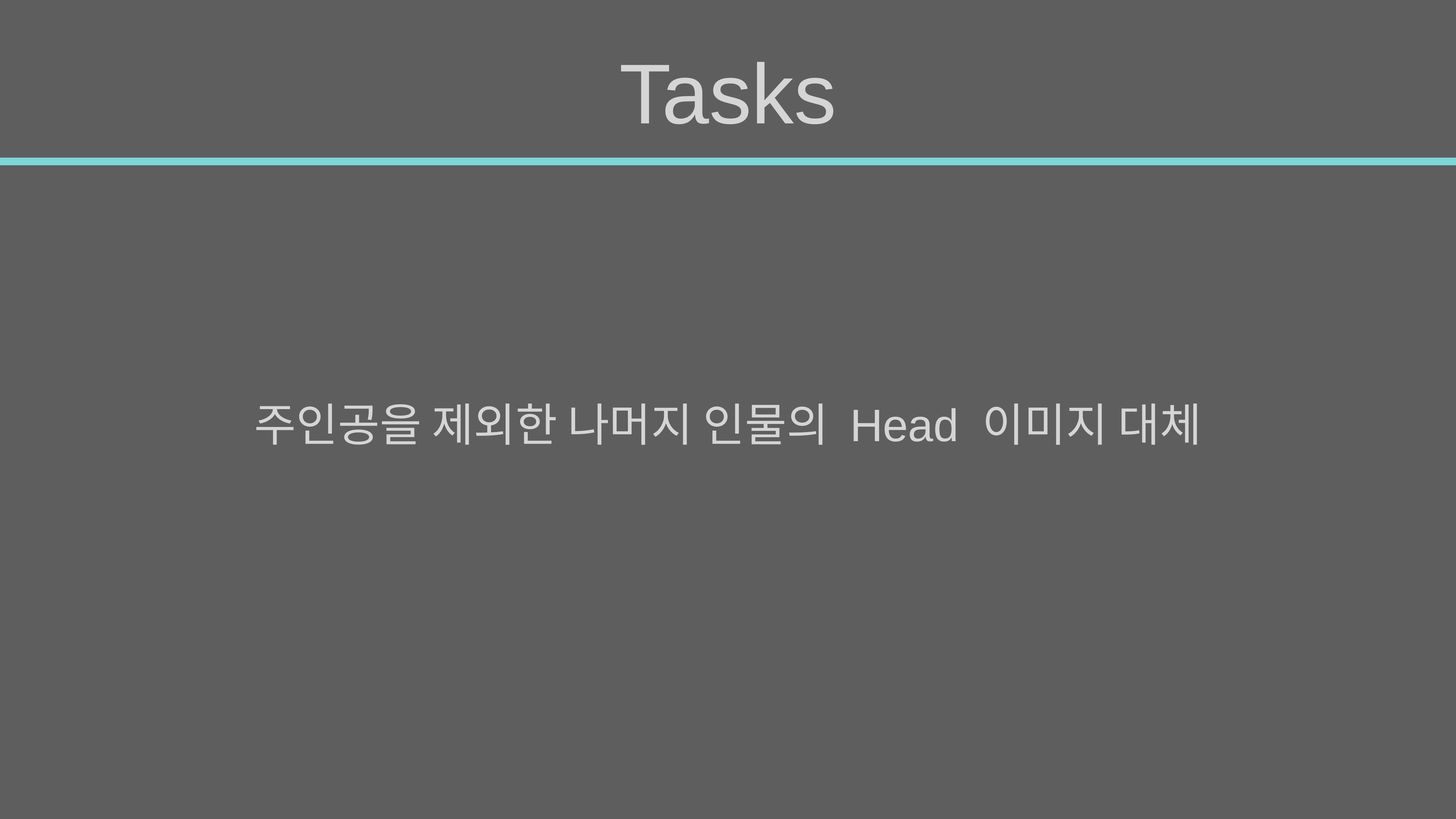

# Tasks
주인공을 제외한 나머지 인물의 Head 이미지 대체
8